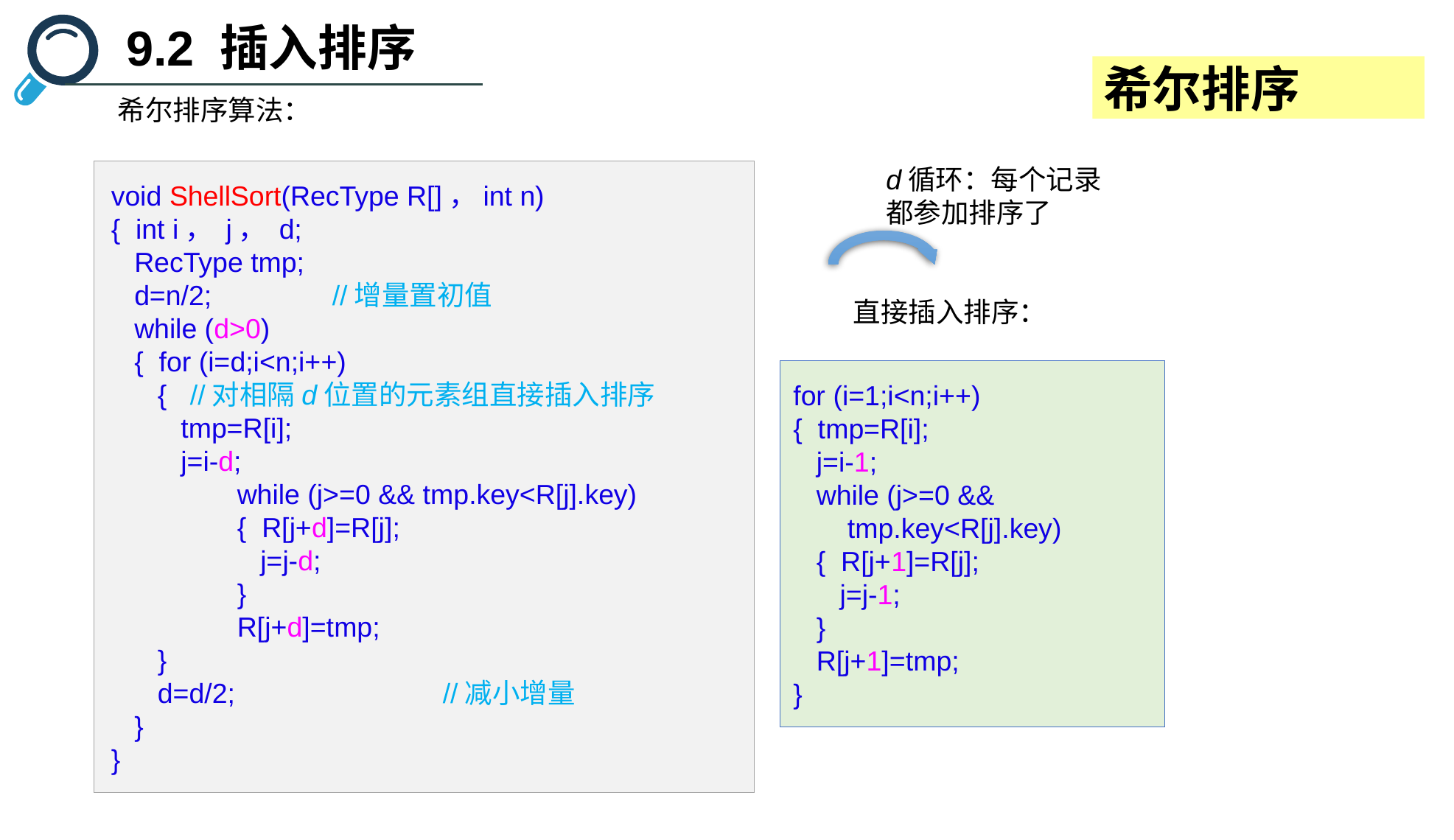

9.2 插入排序
希尔排序
希尔排序算法：
d循环：每个记录都参加排序了

void ShellSort(RecType R[]，int n)
{  int i， j， d;
   RecType tmp;
   d=n/2;	  	//增量置初值
   while (d>0)
   {  for (i=d;i<n;i++)
      {   //对相隔d位置的元素组直接插入排序
         tmp=R[i];
         j=i-d;
	  while (j>=0 && tmp.key<R[j].key)
	  {  R[j+d]=R[j];
	     j=j-d;
	  }
	  R[j+d]=tmp;
      }
      d=d/2;	 	//减小增量
   }
}
直接插入排序：
for (i=1;i<n;i++)
{  tmp=R[i];
   j=i-1;
   while (j>=0 &&
       tmp.key<R[j].key)
   {  R[j+1]=R[j];
      j=j-1;
   }
   R[j+1]=tmp;
}